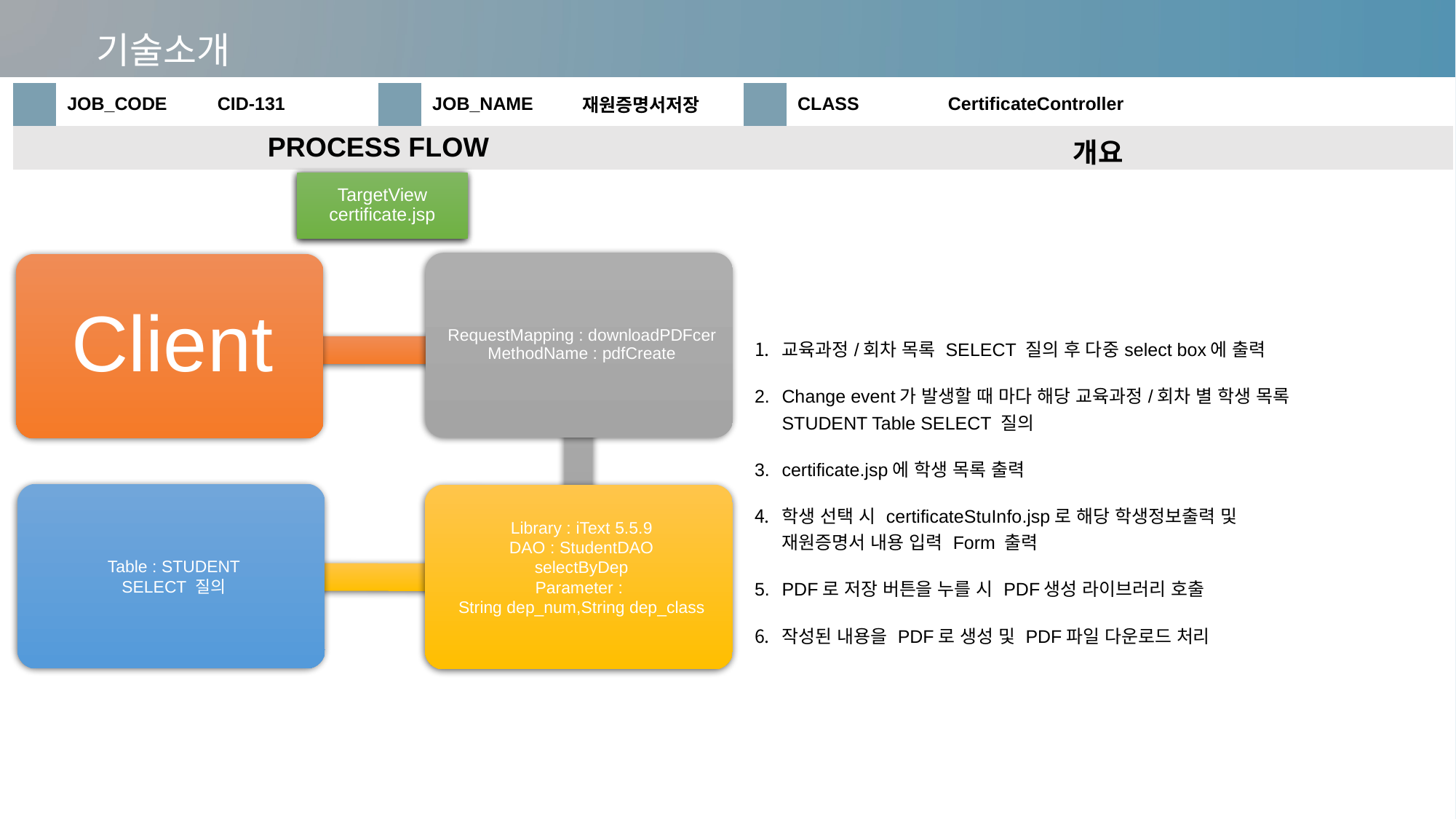

기술소개

|  | JOB\_CODE | CID-131 |  | JOB\_NAME | 재원증명서저장 |  | CLASS | CertificateController |
| --- | --- | --- | --- | --- | --- | --- | --- | --- |
| PROCESS FLOW |  |  |  |  |  | 개요 |  |  |
|  |  |  |  |  |  | 교육과정/회차 목록 SELECT 질의 후 다중select box에 출력 Change event가 발생할 때 마다 해당 교육과정/회차 별 학생 목록 STUDENT Table SELECT 질의 certificate.jsp에 학생 목록 출력 학생 선택 시 certificateStuInfo.jsp로 해당 학생정보출력 및 재원증명서 내용 입력 Form 출력 PDF로 저장 버튼을 누를 시 PDF생성 라이브러리 호출 작성된 내용을 PDF로 생성 및 PDF파일 다운로드 처리 |  |  |

TargetView
certificate.jsp
Client
RequestMapping : downloadPDFcer
MethodName : pdfCreate
Library : iText 5.5.9
DAO : StudentDAO
selectByDep
Parameter :
String dep_num,String dep_class
Table : STUDENT
SELECT 질의